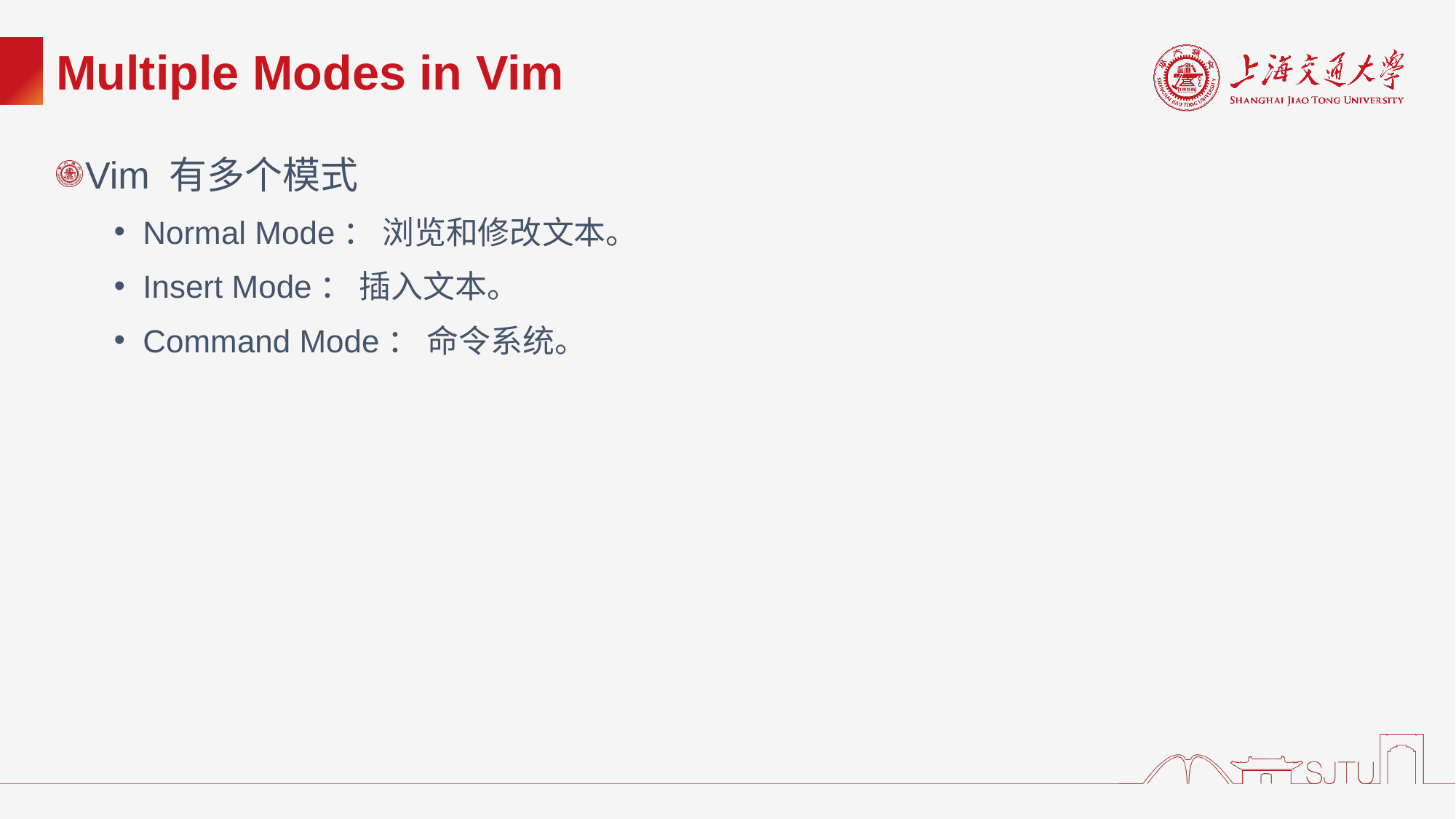

# Multiple Modes in Vim
Vim 有多个模式
Normal Mode： 浏览和修改文本。
Insert Mode： 插入文本。
Command Mode： 命令系统。